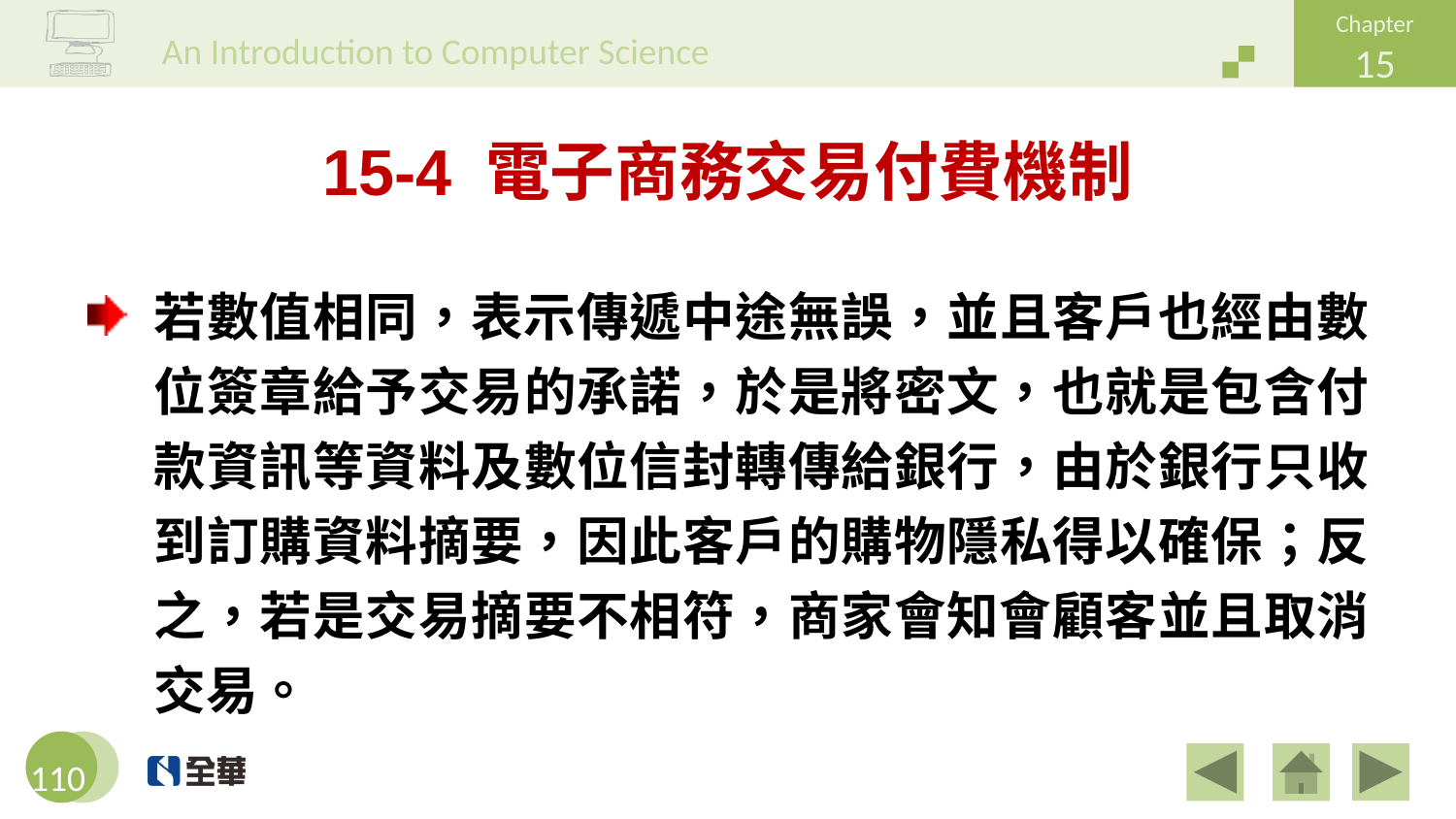

# 15-4 電子商務交易付費機制
若數值相同，表示傳遞中途無誤，並且客戶也經由數位簽章給予交易的承諾，於是將密文，也就是包含付款資訊等資料及數位信封轉傳給銀行，由於銀行只收到訂購資料摘要，因此客戶的購物隱私得以確保；反之，若是交易摘要不相符，商家會知會顧客並且取消交易。